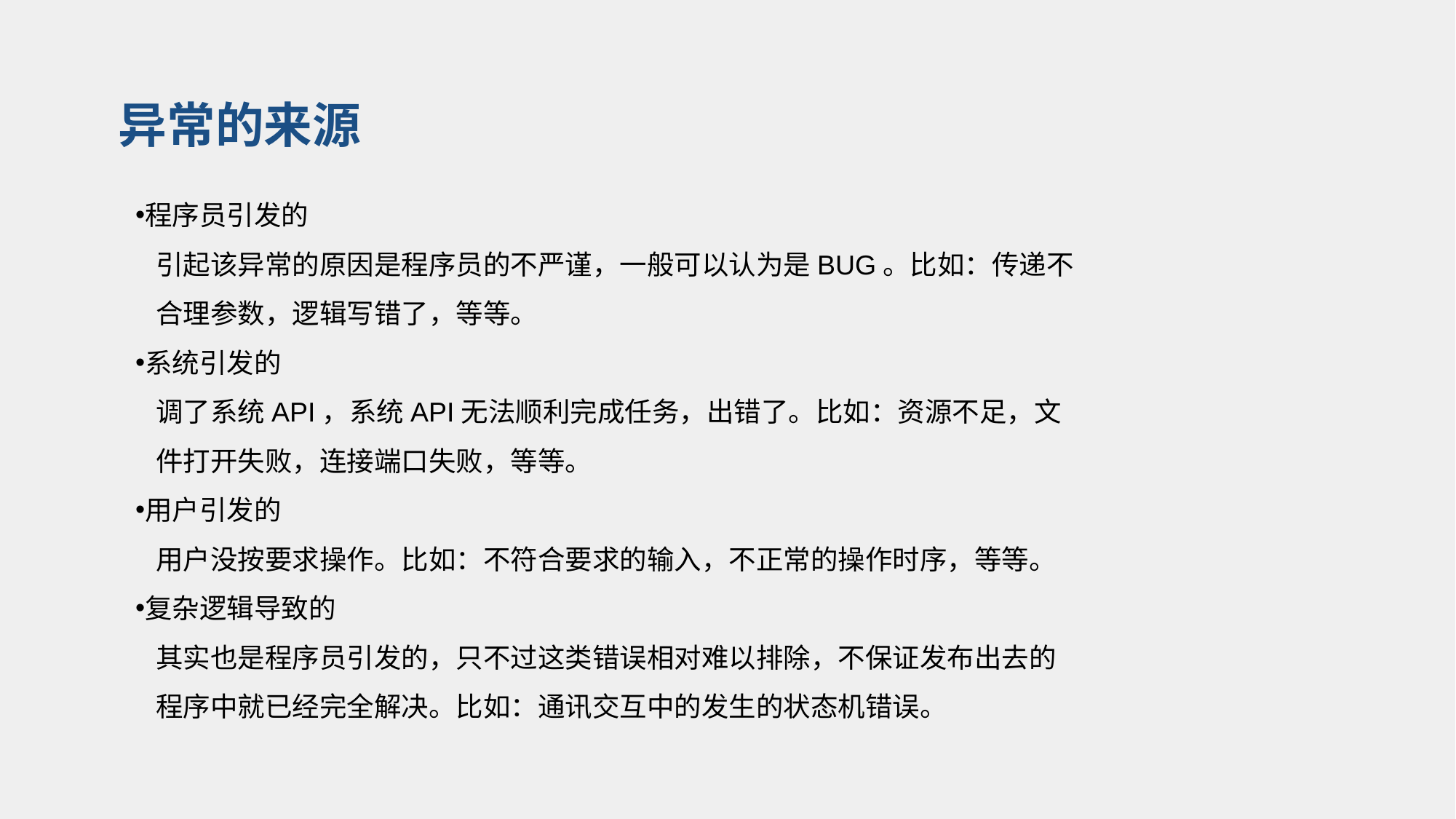

异常的来源
程序员引发的
引起该异常的原因是程序员的不严谨，一般可以认为是BUG。比如：传递不合理参数，逻辑写错了，等等。
系统引发的
调了系统API，系统API无法顺利完成任务，出错了。比如：资源不足，文件打开失败，连接端口失败，等等。
用户引发的
用户没按要求操作。比如：不符合要求的输入，不正常的操作时序，等等。
复杂逻辑导致的
其实也是程序员引发的，只不过这类错误相对难以排除，不保证发布出去的程序中就已经完全解决。比如：通讯交互中的发生的状态机错误。